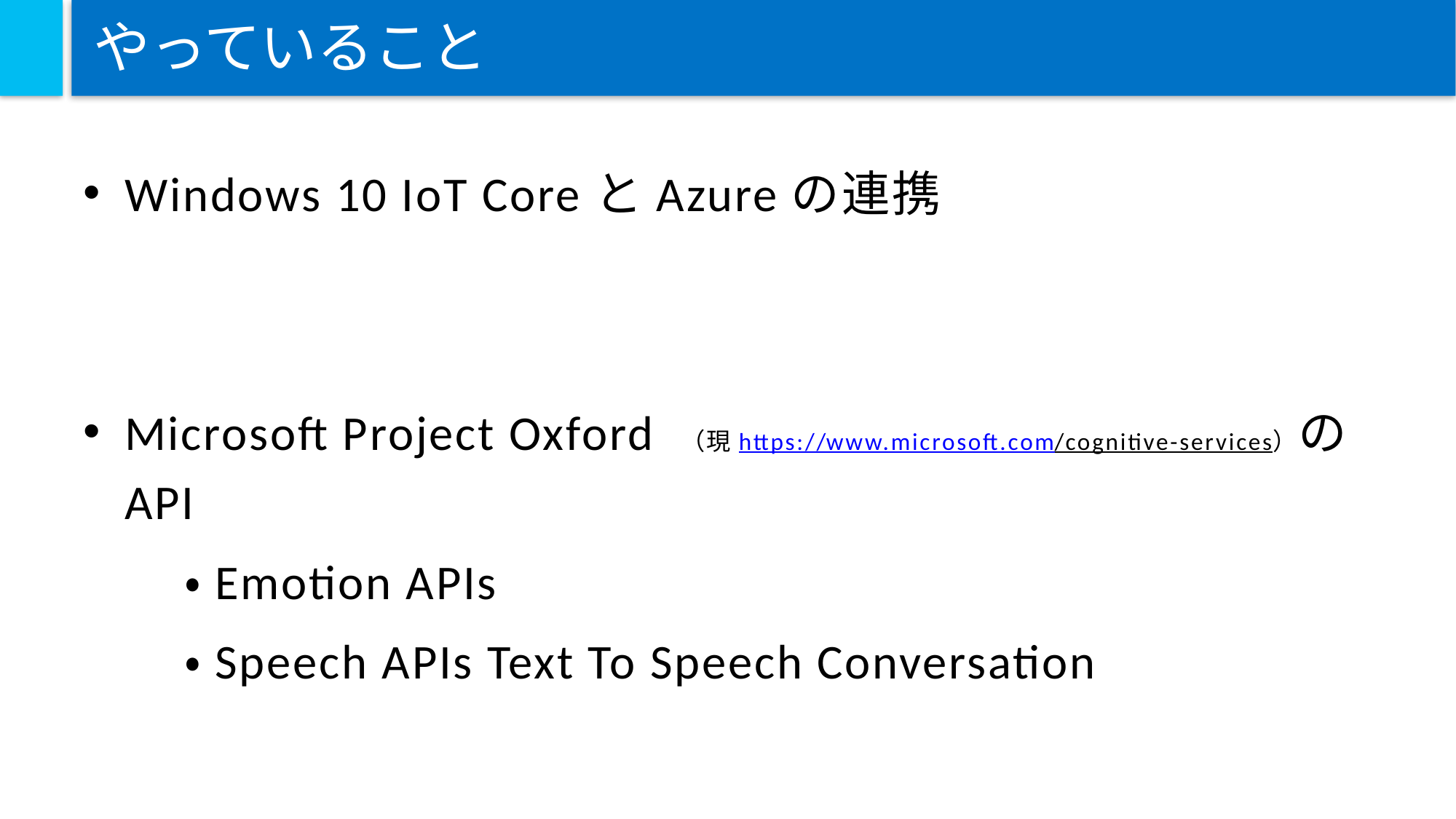

# やっていること
Windows 10 IoT CoreとAzureの連携

Microsoft Project Oxford （現https://www.microsoft.com/cognitive-services）のAPI
　　・Emotion APIs
　　・Speech APIs Text To Speech Conversation